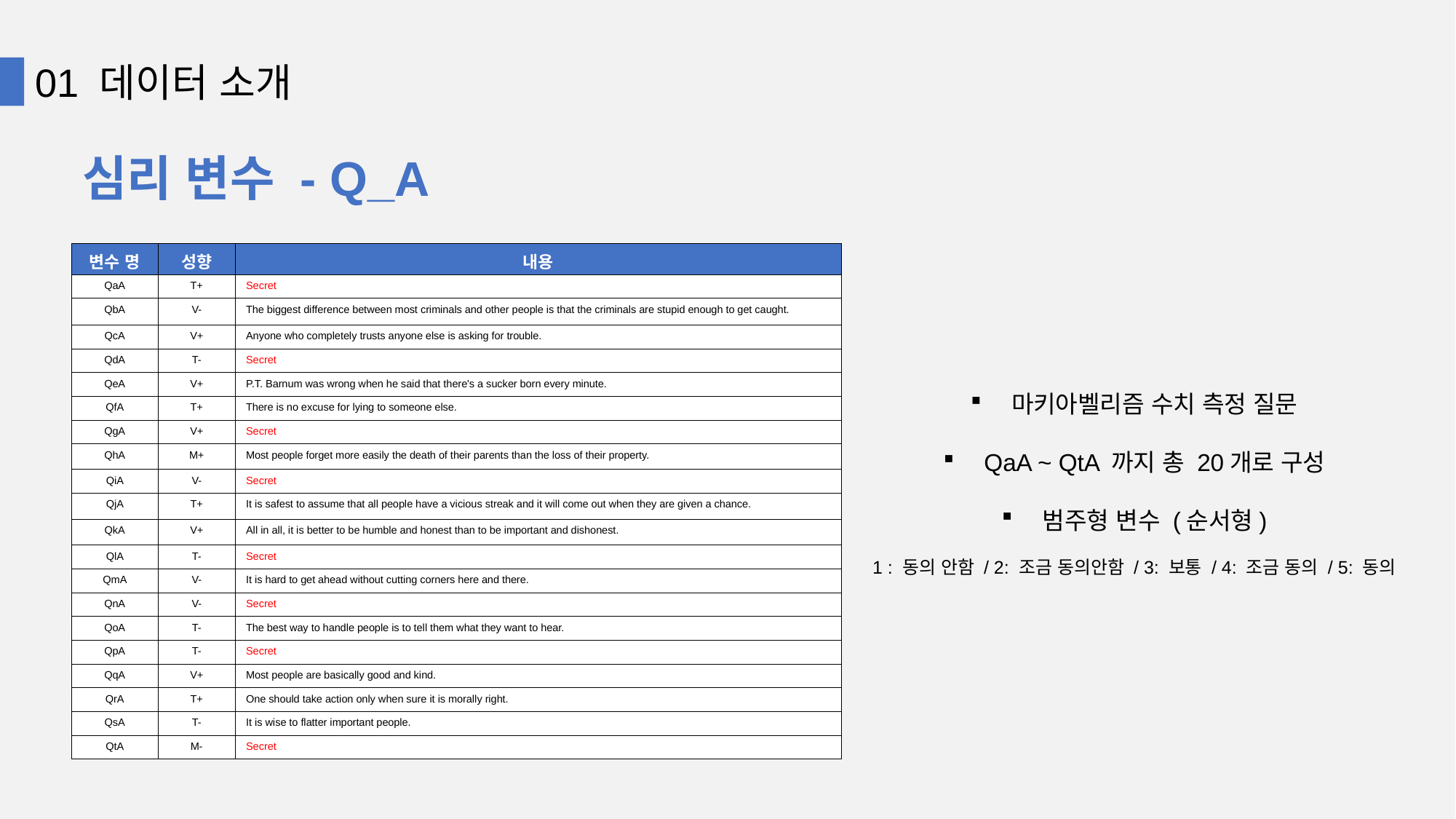

01 데이터 소개

심리 변수 - Q_A
| 변수 명 | 성향 | 내용 |
| --- | --- | --- |
| QaA | T+ | Secret |
| QbA | V- | The biggest difference between most criminals and other people is that the criminals are stupid enough to get caught. |
| QcA | V+ | Anyone who completely trusts anyone else is asking for trouble. |
| QdA | T- | Secret |
| QeA | V+ | P.T. Barnum was wrong when he said that there's a sucker born every minute. |
| QfA | T+ | There is no excuse for lying to someone else. |
| QgA | V+ | Secret |
| QhA | M+ | Most people forget more easily the death of their parents than the loss of their property. |
| QiA | V- | Secret |
| QjA | T+ | It is safest to assume that all people have a vicious streak and it will come out when they are given a chance. |
| QkA | V+ | All in all, it is better to be humble and honest than to be important and dishonest. |
| QlA | T- | Secret |
| QmA | V- | It is hard to get ahead without cutting corners here and there. |
| QnA | V- | Secret |
| QoA | T- | The best way to handle people is to tell them what they want to hear. |
| QpA | T- | Secret |
| QqA | V+ | Most people are basically good and kind. |
| QrA | T+ | One should take action only when sure it is morally right. |
| QsA | T- | It is wise to flatter important people. |
| QtA | M- | Secret |
마키아벨리즘 수치 측정 질문
QaA ~ QtA 까지 총 20개로 구성
범주형 변수 (순서형)
1 : 동의 안함 / 2: 조금 동의안함 / 3: 보통 / 4: 조금 동의 / 5: 동의